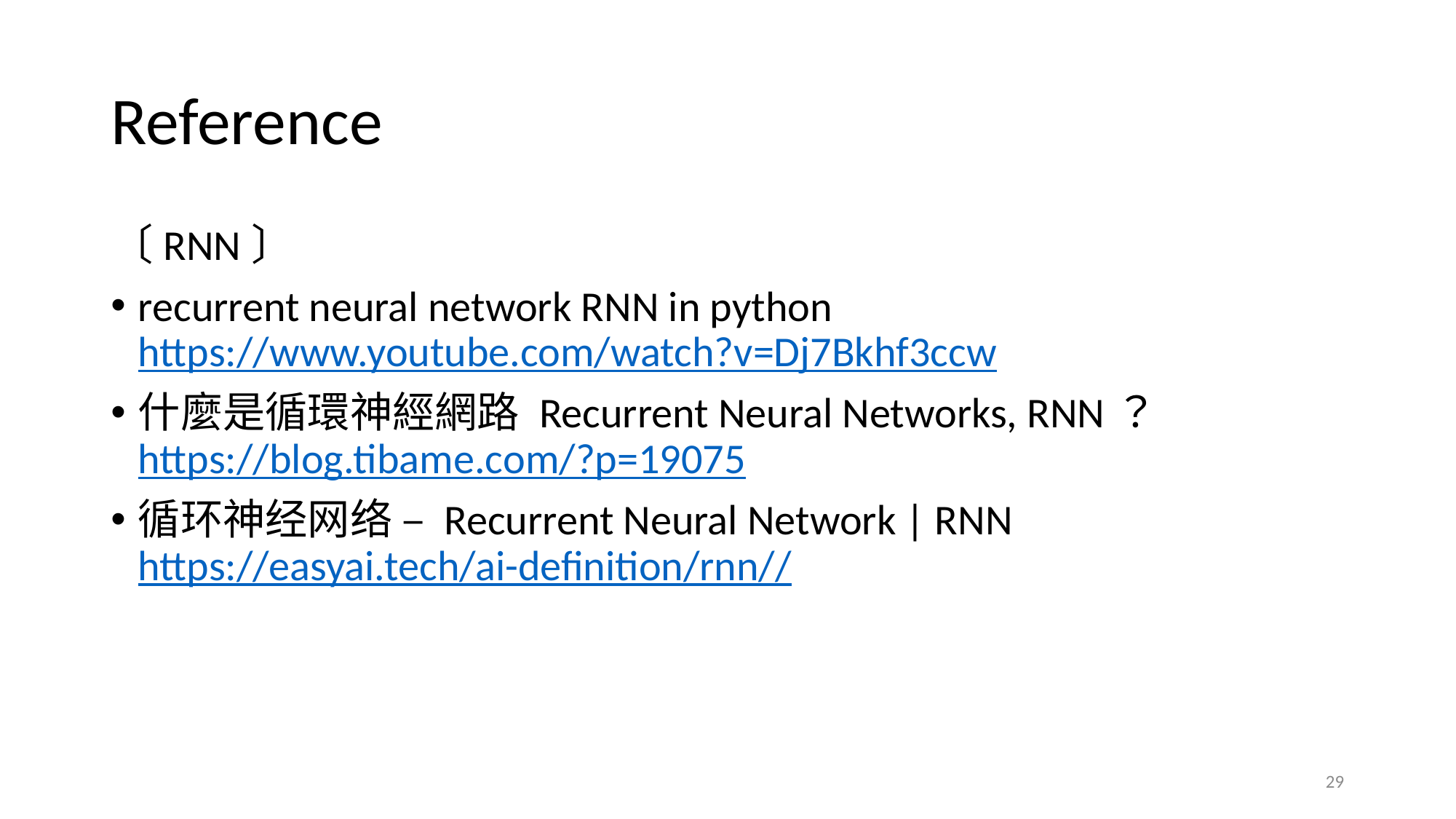

# Reference
〔RNN〕
recurrent neural network RNN in python
https://www.youtube.com/watch?v=Dj7Bkhf3ccw
什麼是循環神經網路 Recurrent Neural Networks, RNN？
https://blog.tibame.com/?p=19075
循环神经网络 – Recurrent Neural Network | RNN
https://easyai.tech/ai-definition/rnn//
29